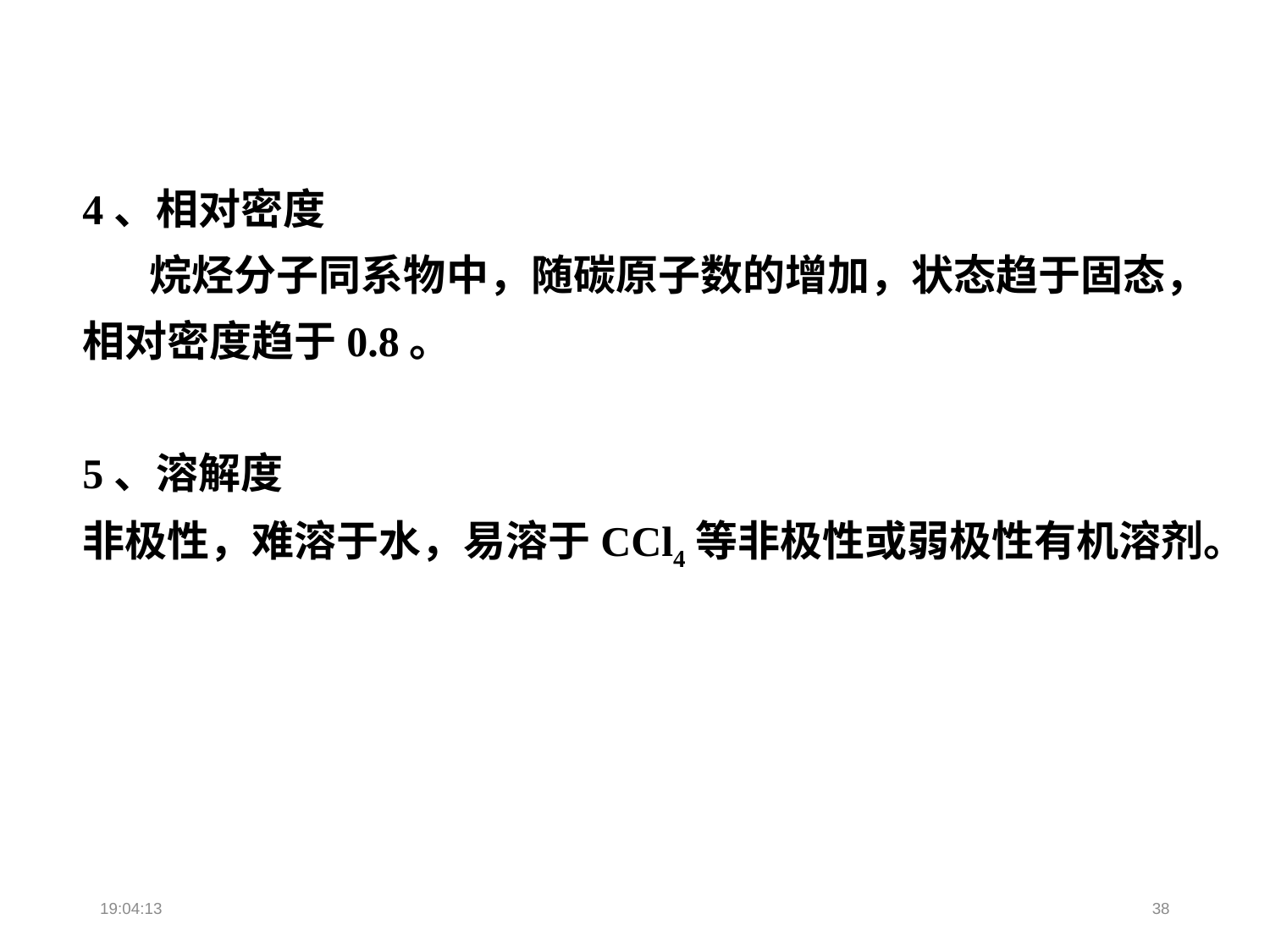

4、相对密度
      烷烃分子同系物中，随碳原子数的增加，状态趋于固态，相对密度趋于0.8。

5、溶解度
非极性，难溶于水，易溶于CCl4等非极性或弱极性有机溶剂。
19:04:13
38